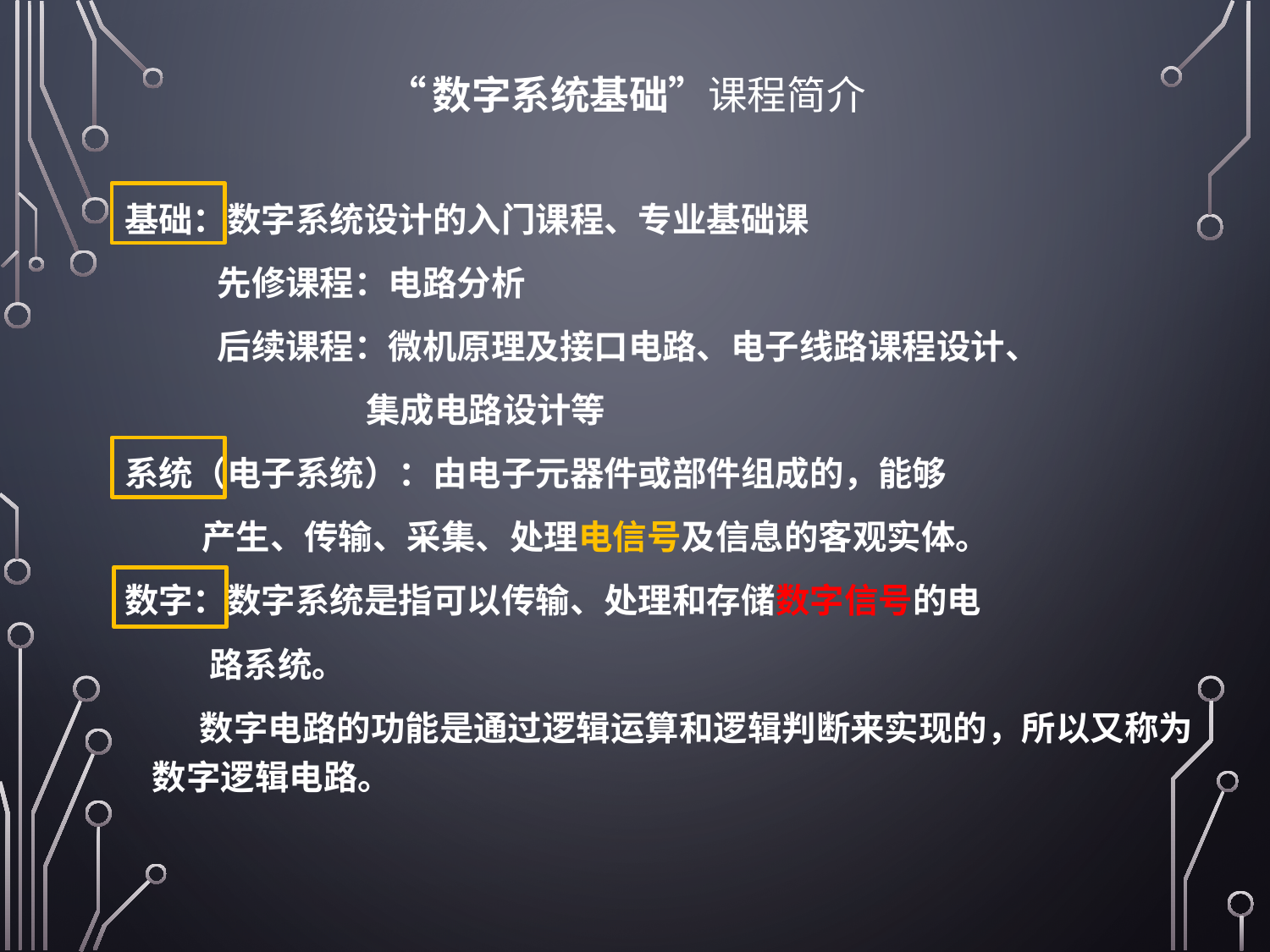

# “数字系统基础”课程简介
基础：数字系统设计的入门课程、专业基础课
           先修课程：电路分析
           后续课程：微机原理及接口电路、电子线路课程设计、
                              集成电路设计等
系统（电子系统）：由电子元器件或部件组成的，能够
         产生、传输、采集、处理电信号及信息的客观实体。
数字：数字系统是指可以传输、处理和存储数字信号的电
          路系统。
         数字电路的功能是通过逻辑运算和逻辑判断来实现的，所以又称为数字逻辑电路。